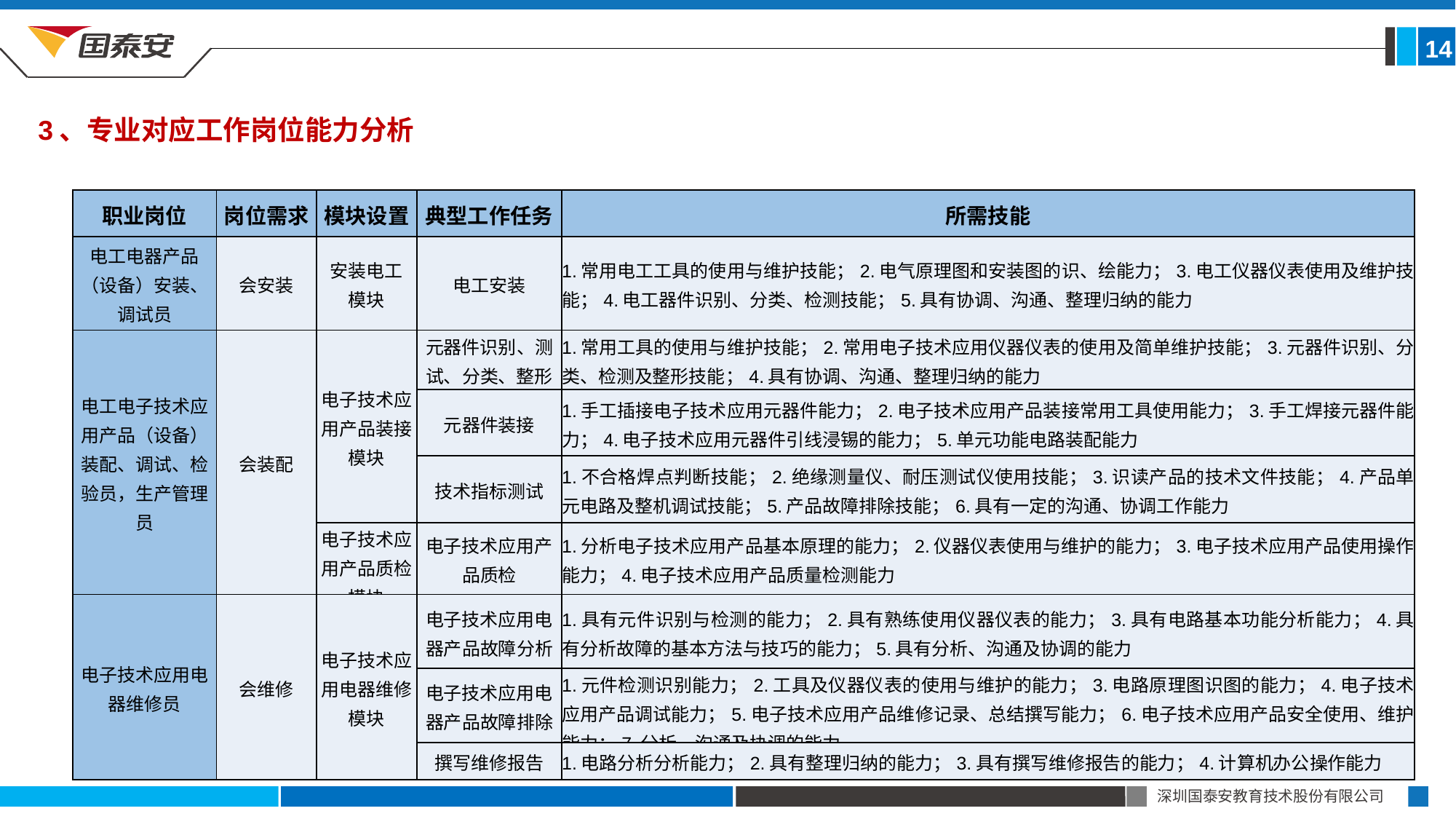

14
3、专业对应工作岗位能力分析
| 职业岗位 | 岗位需求 | 模块设置 | 典型工作任务 | 所需技能 |
| --- | --- | --- | --- | --- |
| 电工电器产品（设备）安装、调试员 | 会安装 | 安装电工 模块 | 电工安装 | 1.常用电工工具的使用与维护技能；2.电气原理图和安装图的识、绘能力；3.电工仪器仪表使用及维护技能；4.电工器件识别、分类、检测技能；5.具有协调、沟通、整理归纳的能力 |
| 电工电子技术应用产品（设备）装配、调试、检验员，生产管理员 | 会装配 | 电子技术应用产品装接模块 | 元器件识别、测试、分类、整形 | 1.常用工具的使用与维护技能；2.常用电子技术应用仪器仪表的使用及简单维护技能；3.元器件识别、分类、检测及整形技能；4.具有协调、沟通、整理归纳的能力 |
|  |  |  | 元器件装接 | 1.手工插接电子技术应用元器件能力；2.电子技术应用产品装接常用工具使用能力；3.手工焊接元器件能力；4.电子技术应用元器件引线浸锡的能力；5.单元功能电路装配能力 |
|  |  |  | 技术指标测试 | 1.不合格焊点判断技能；2.绝缘测量仪、耐压测试仪使用技能；3.识读产品的技术文件技能；4.产品单元电路及整机调试技能；5.产品故障排除技能；6.具有一定的沟通、协调工作能力 |
|  |  | 电子技术应用产品质检模块 | 电子技术应用产品质检 | 1.分析电子技术应用产品基本原理的能力；2.仪器仪表使用与维护的能力；3.电子技术应用产品使用操作能力；4.电子技术应用产品质量检测能力 |
| 电子技术应用电器维修员 | 会维修 | 电子技术应用电器维修模块 | 电子技术应用电器产品故障分析 | 1.具有元件识别与检测的能力；2.具有熟练使用仪器仪表的能力；3.具有电路基本功能分析能力；4.具有分析故障的基本方法与技巧的能力；5.具有分析、沟通及协调的能力 |
|  |  |  | 电子技术应用电器产品故障排除 | 1.元件检测识别能力；2.工具及仪器仪表的使用与维护的能力；3.电路原理图识图的能力；4.电子技术应用产品调试能力；5.电子技术应用产品维修记录、总结撰写能力；6.电子技术应用产品安全使用、维护能力；7.分析、沟通及协调的能力 |
|  |  |  | 撰写维修报告 | 1.电路分析分析能力；2.具有整理归纳的能力；3.具有撰写维修报告的能力；4.计算机办公操作能力 |